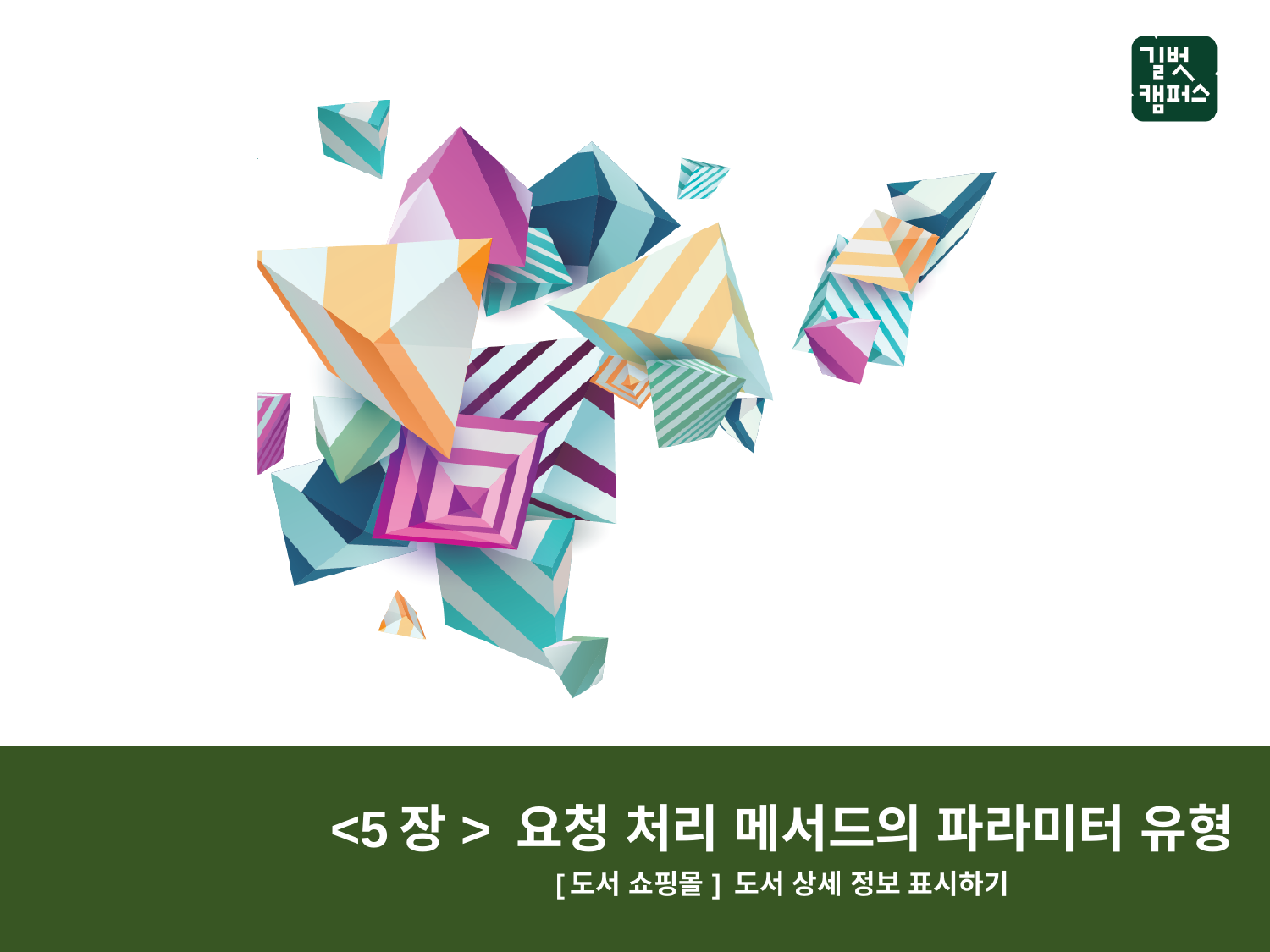

<5장> 요청 처리 메서드의 파라미터 유형
[도서 쇼핑몰] 도서 상세 정보 표시하기
<1장> 전기의 기본 개념과 팅커캐드